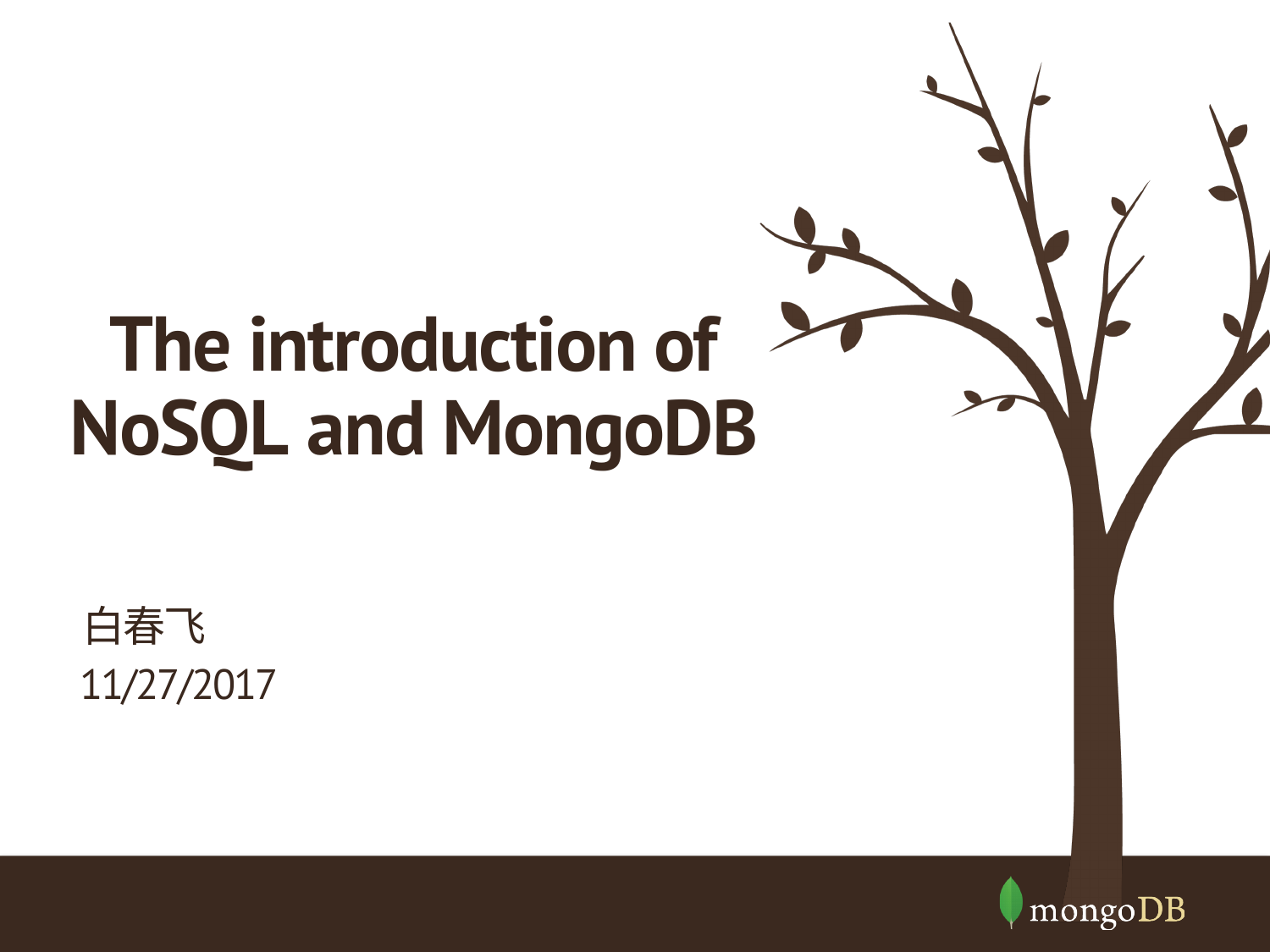

# The introduction of NoSQL and MongoDB
白春飞
11/27/2017